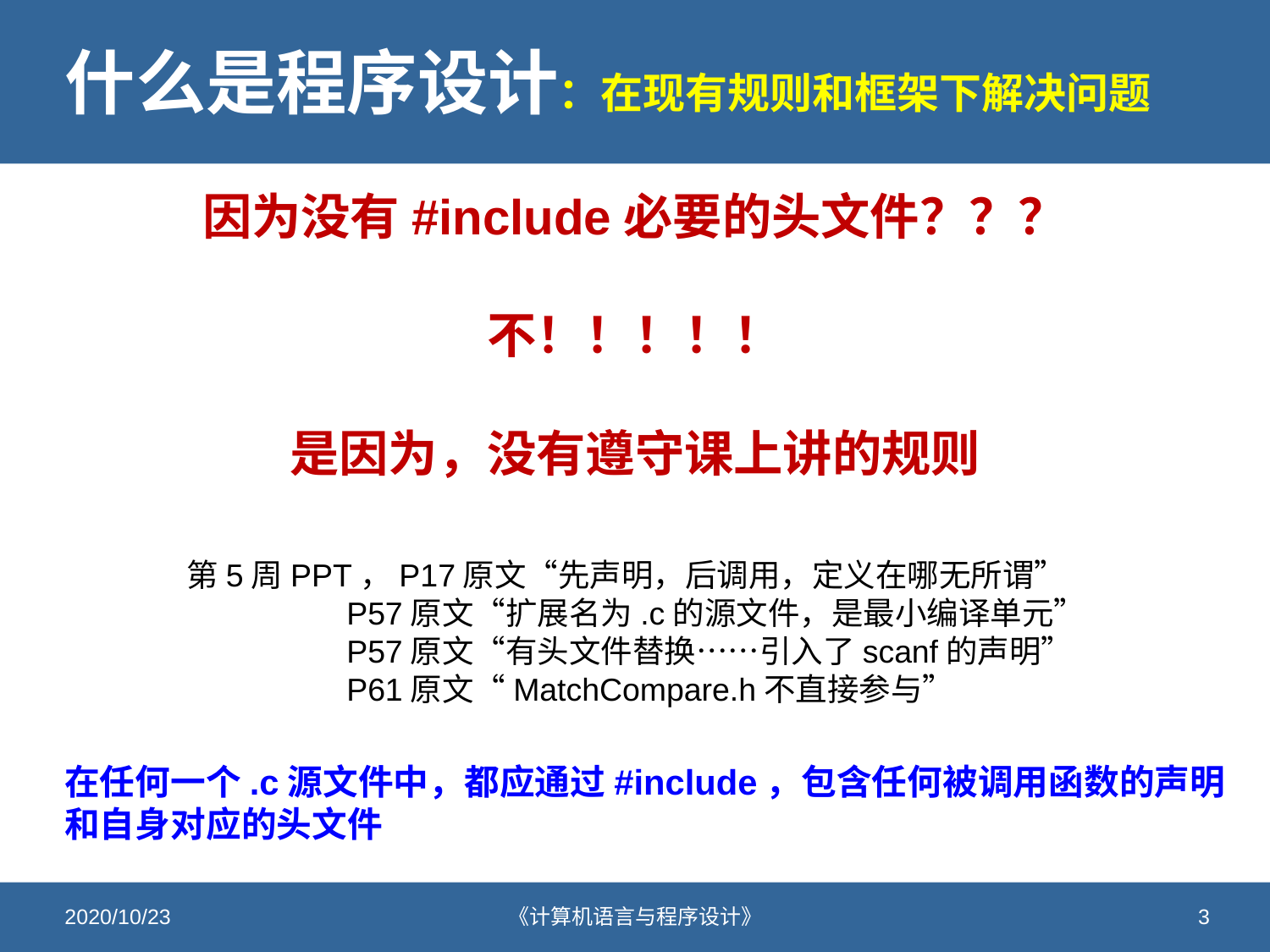

# 什么是程序设计：在现有规则和框架下解决问题
因为没有#include必要的头文件？？？

不！！！！！

是因为，没有遵守课上讲的规则
第5周PPT，P17原文“先声明，后调用，定义在哪无所谓”
                  P57原文“扩展名为.c的源文件，是最小编译单元”
                  P57原文“有头文件替换……引入了scanf的声明”
                  P61原文“MatchCompare.h不直接参与”
在任何一个.c源文件中，都应通过#include，包含任何被调用函数的声明和自身对应的头文件
2020/10/23
《计算机语言与程序设计》
3